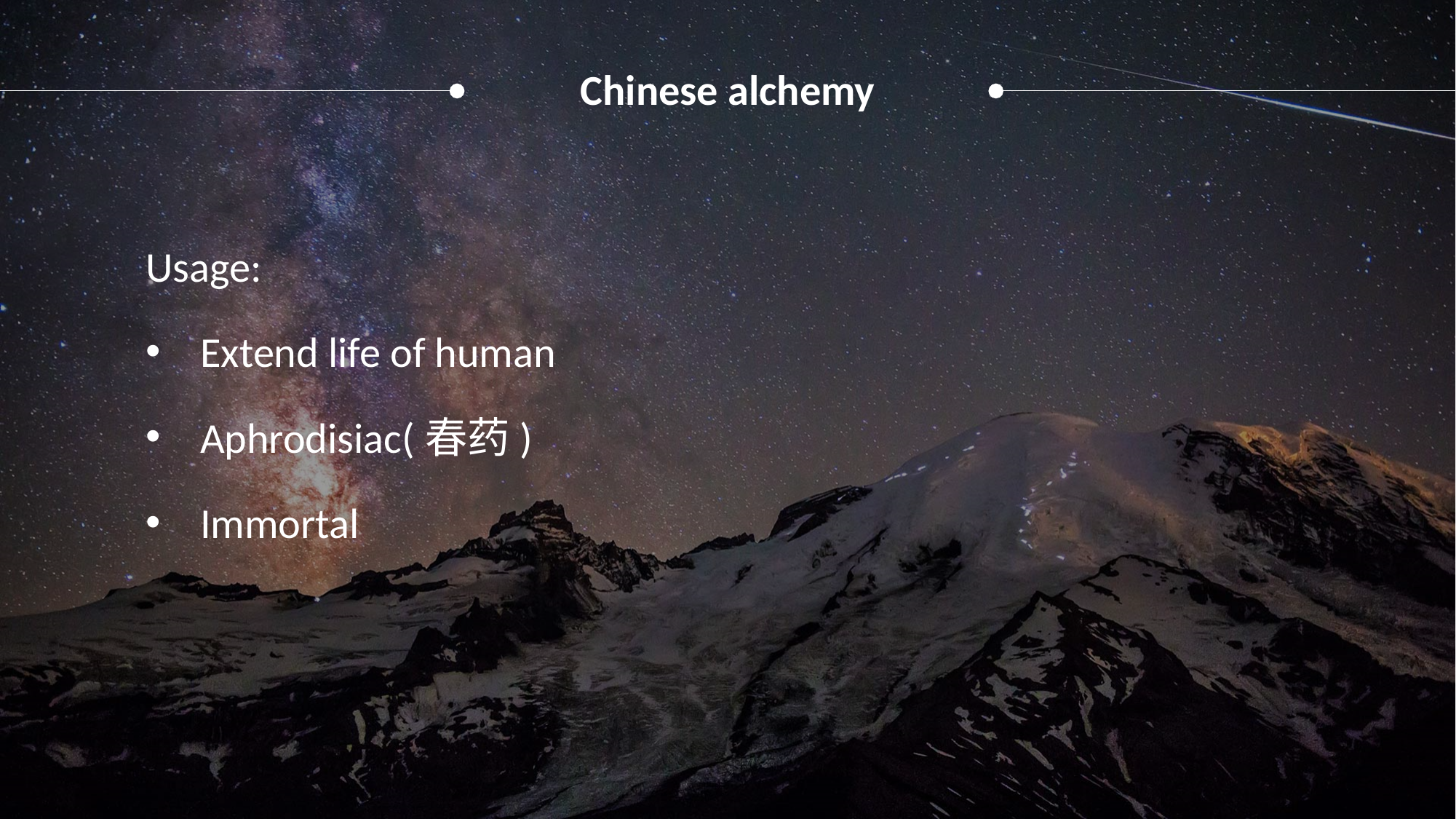

Chinese alchemy
Usage:
Extend life of human
Aphrodisiac(春药)
Immortal